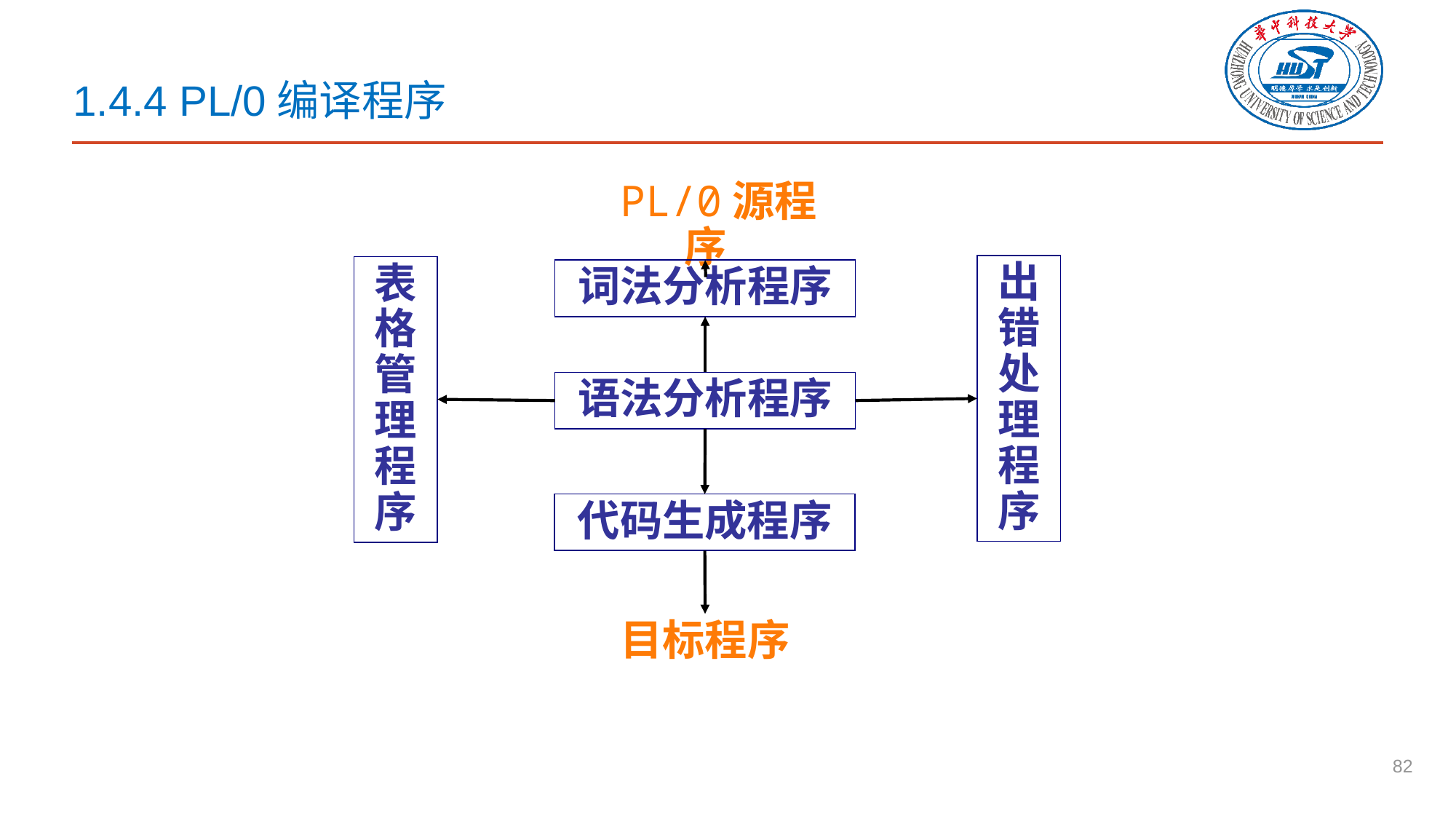

# 1.4.4 PL/0编译程序
 PL/0源程序
出错处理程
序
表
格
管
理
程
序
词法分析程序
语法分析程序
代码生成程序
目标程序
82